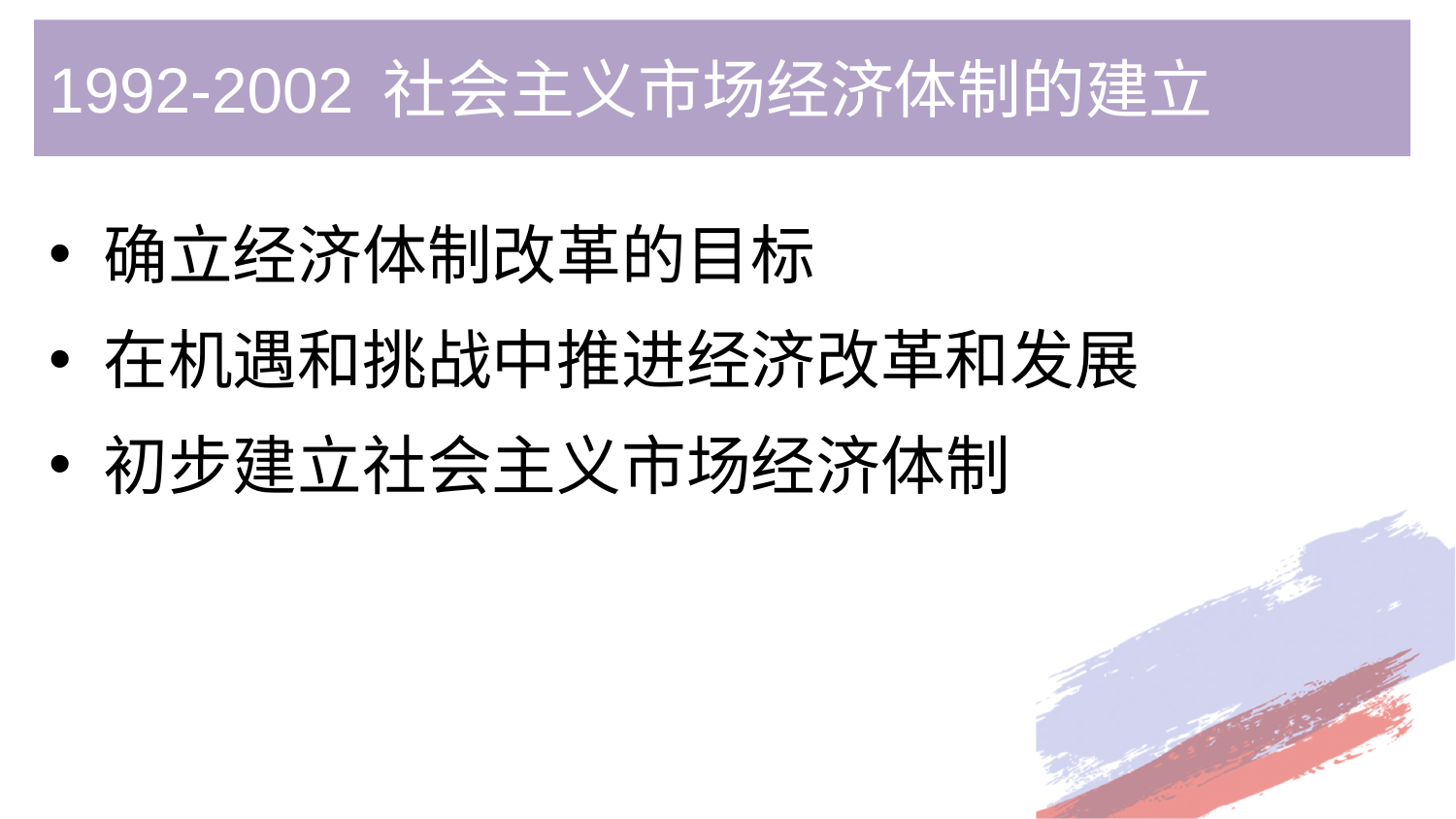

# 1992-2002 社会主义市场经济体制的建立
确立经济体制改革的目标
在机遇和挑战中推进经济改革和发展
初步建立社会主义市场经济体制